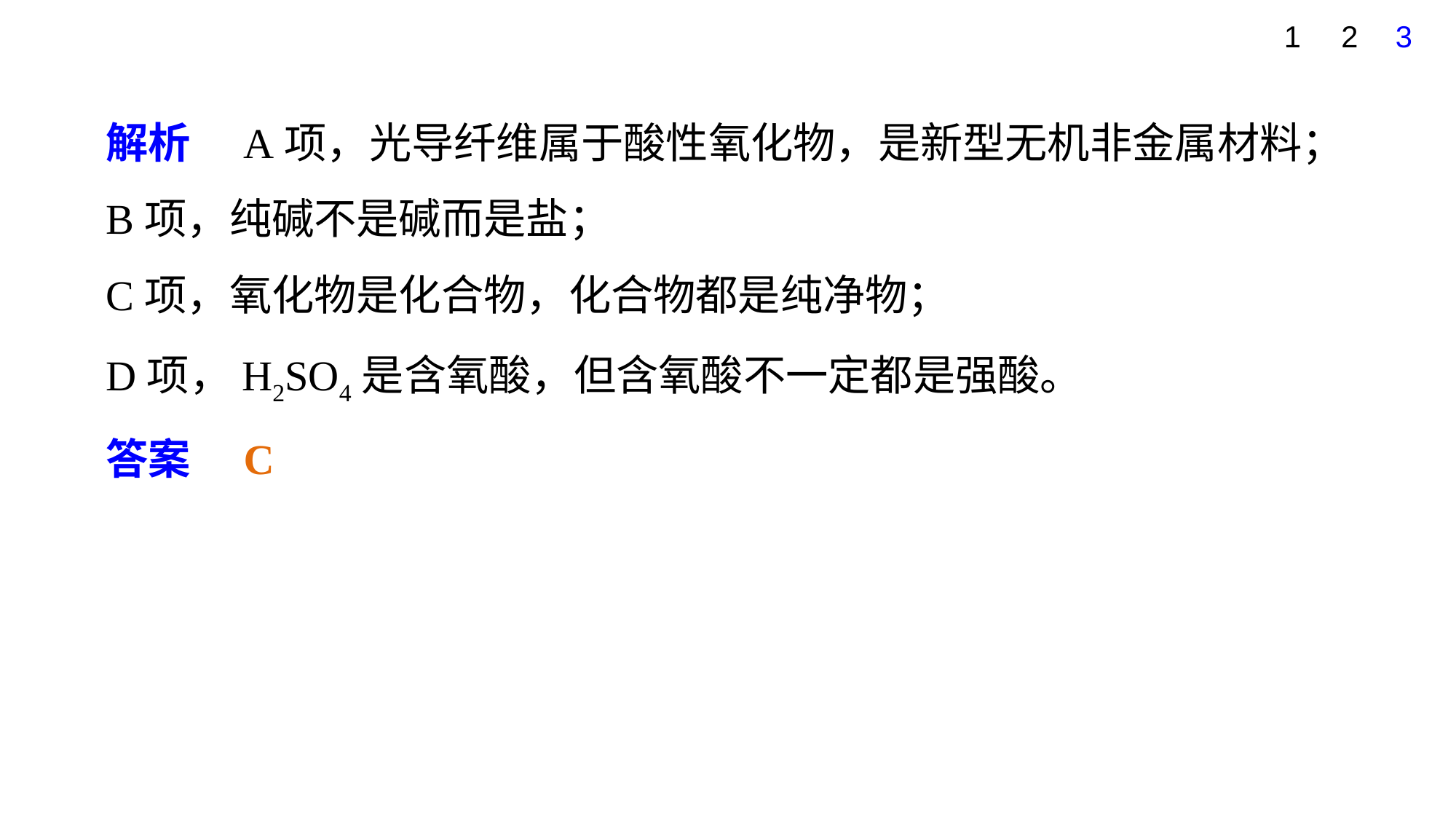

1
2
3
解析　A项，光导纤维属于酸性氧化物，是新型无机非金属材料；
B项，纯碱不是碱而是盐；
C项，氧化物是化合物，化合物都是纯净物；
D项，H2SO4是含氧酸，但含氧酸不一定都是强酸。
答案　C